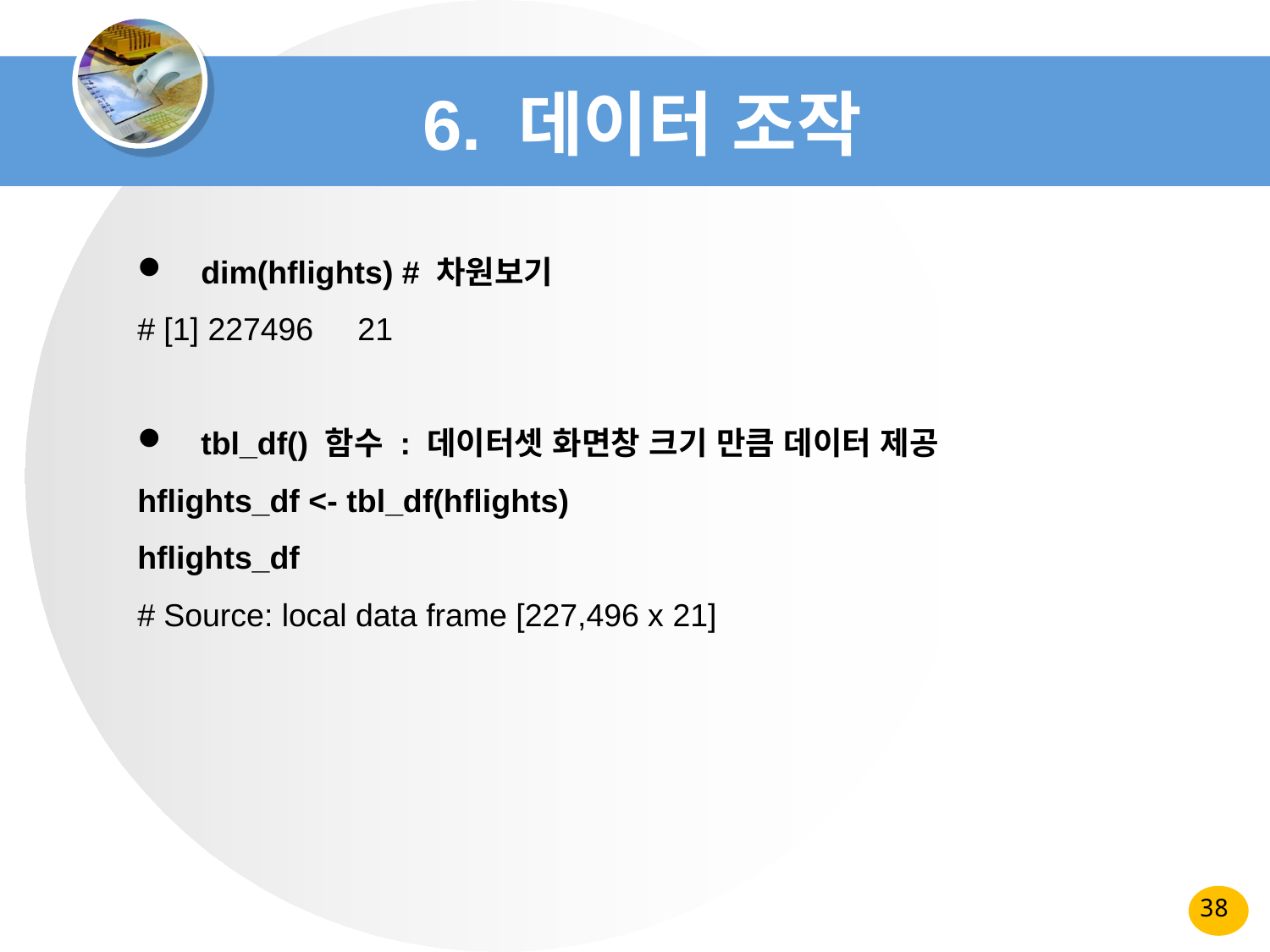

# 6. 데이터 조작
dim(hflights) # 차원보기
# [1] 227496     21

tbl_df() 함수 : 데이터셋 화면창 크기 만큼 데이터 제공
hflights_df <- tbl_df(hflights)
hflights_df
# Source: local data frame [227,496 x 21]
38